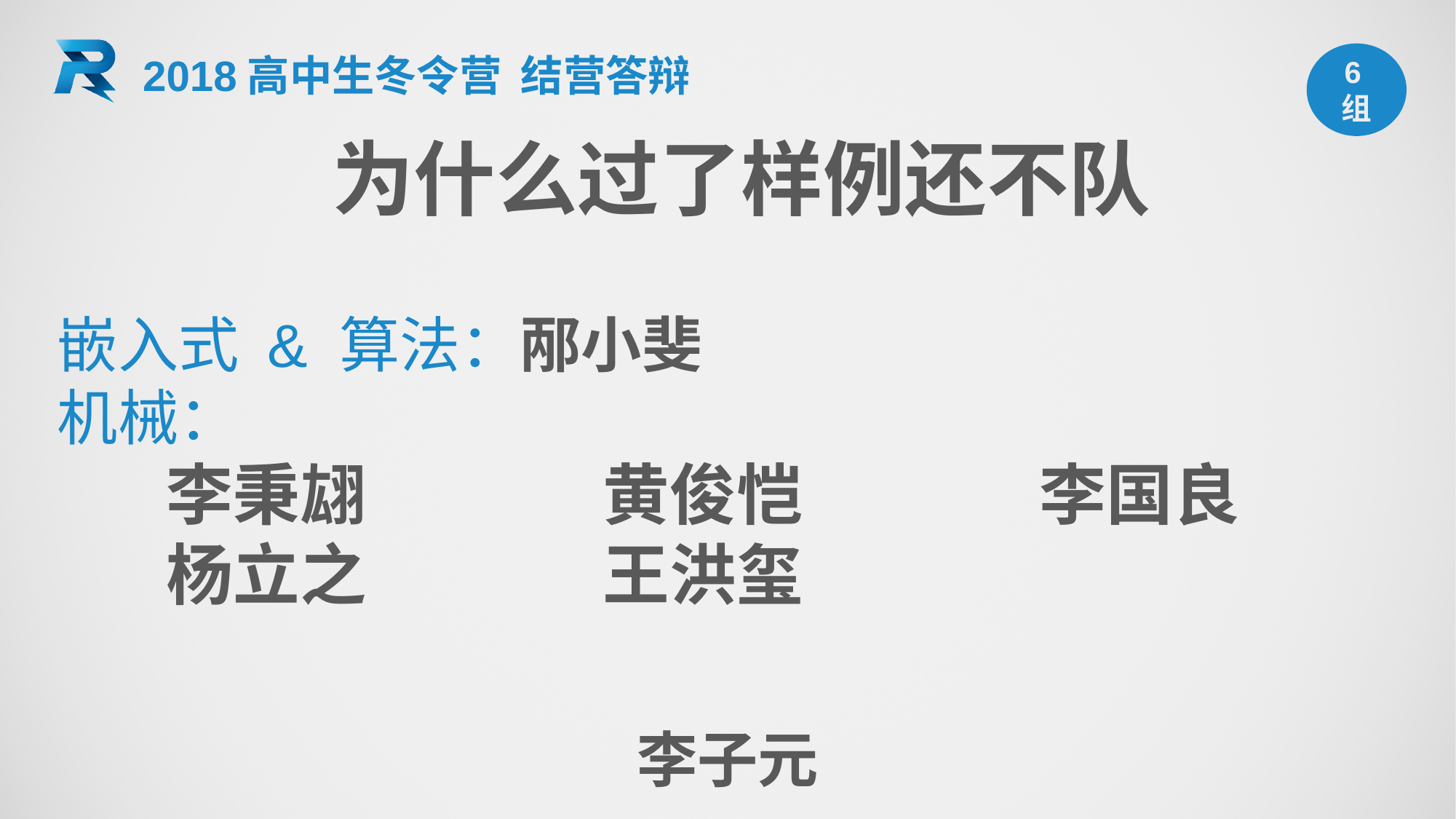

6组
2018高中生冬令营  结营答辩
为什么过了样例还不队
嵌入式 & 算法：邴小斐
机械：
 	李秉翃			黄俊恺			李国良
 	杨立之			王洪玺

李子元